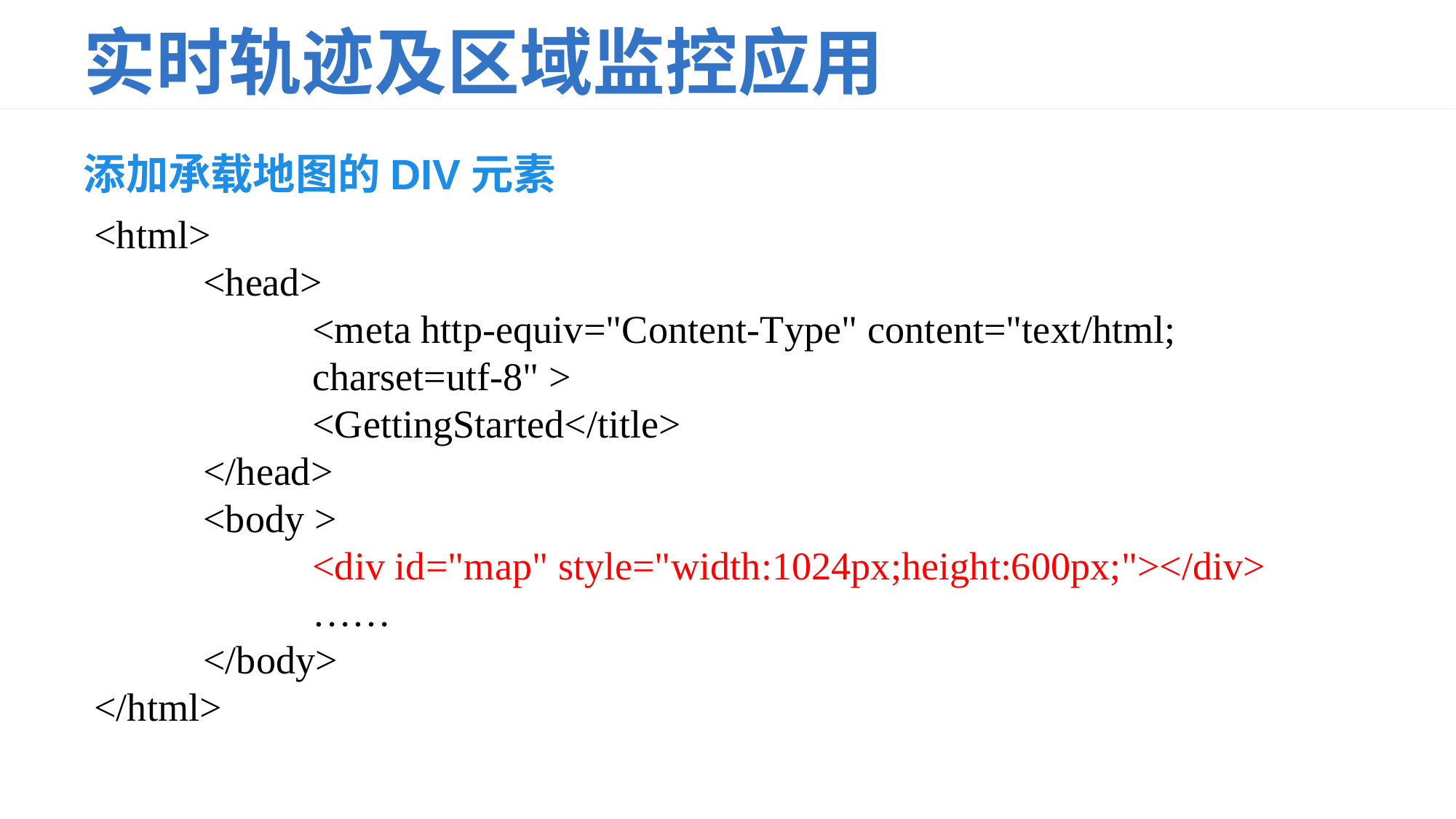

# 实时轨迹及区域监控应用
添加承载地图的DIV元素

<html>
<head>
<meta http-equiv="Content-Type" content="text/html; charset=utf-8" >
<GettingStarted</title>
</head>
<body >
	<div id="map" style="width:1024px;height:600px;"></div>
	……
</body>
</html>